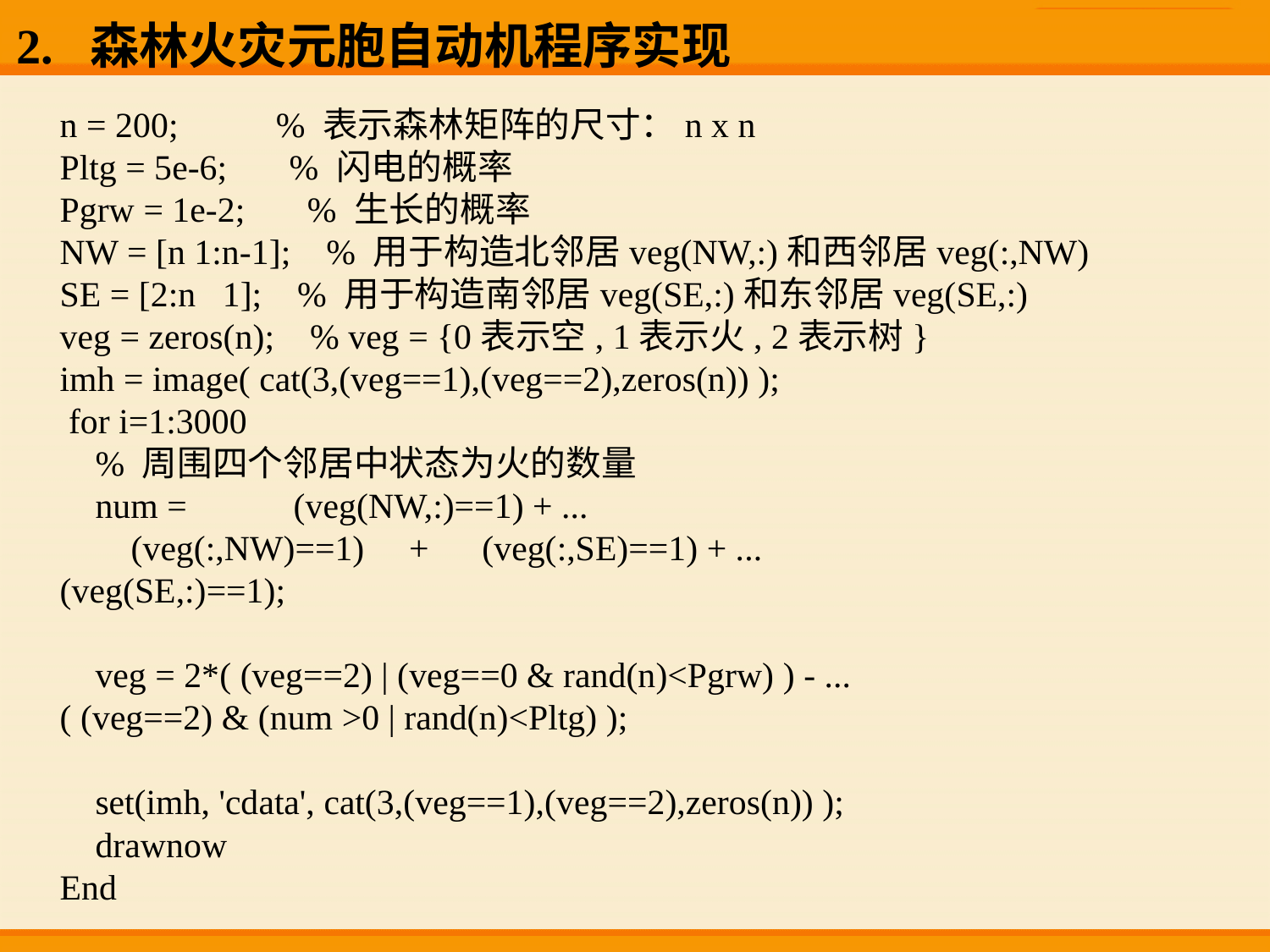

2.  森林火灾元胞自动机程序实现
n = 200;           % 表示森林矩阵的尺寸：n x n
Pltg = 5e-6;       % 闪电的概率
Pgrw = 1e-2;       % 生长的概率
NW = [n 1:n-1];    % 用于构造北邻居veg(NW,:)和西邻居veg(:,NW)
SE = [2:n   1];    % 用于构造南邻居veg(SE,:)和东邻居veg(SE,:)
veg = zeros(n);    % veg = {0表示空, 1表示火, 2表示树}
imh = image( cat(3,(veg==1),(veg==2),zeros(n)) );
 for i=1:3000
    % 周围四个邻居中状态为火的数量
    num =            (veg(NW,:)==1) + ...
        (veg(:,NW)==1)     +      (veg(:,SE)==1) + ...
(veg(SE,:)==1);

    veg = 2*( (veg==2) | (veg==0 & rand(n)<Pgrw) ) - ...
( (veg==2) & (num >0 | rand(n)<Pltg) );

    set(imh, 'cdata', cat(3,(veg==1),(veg==2),zeros(n)) );
    drawnow
End